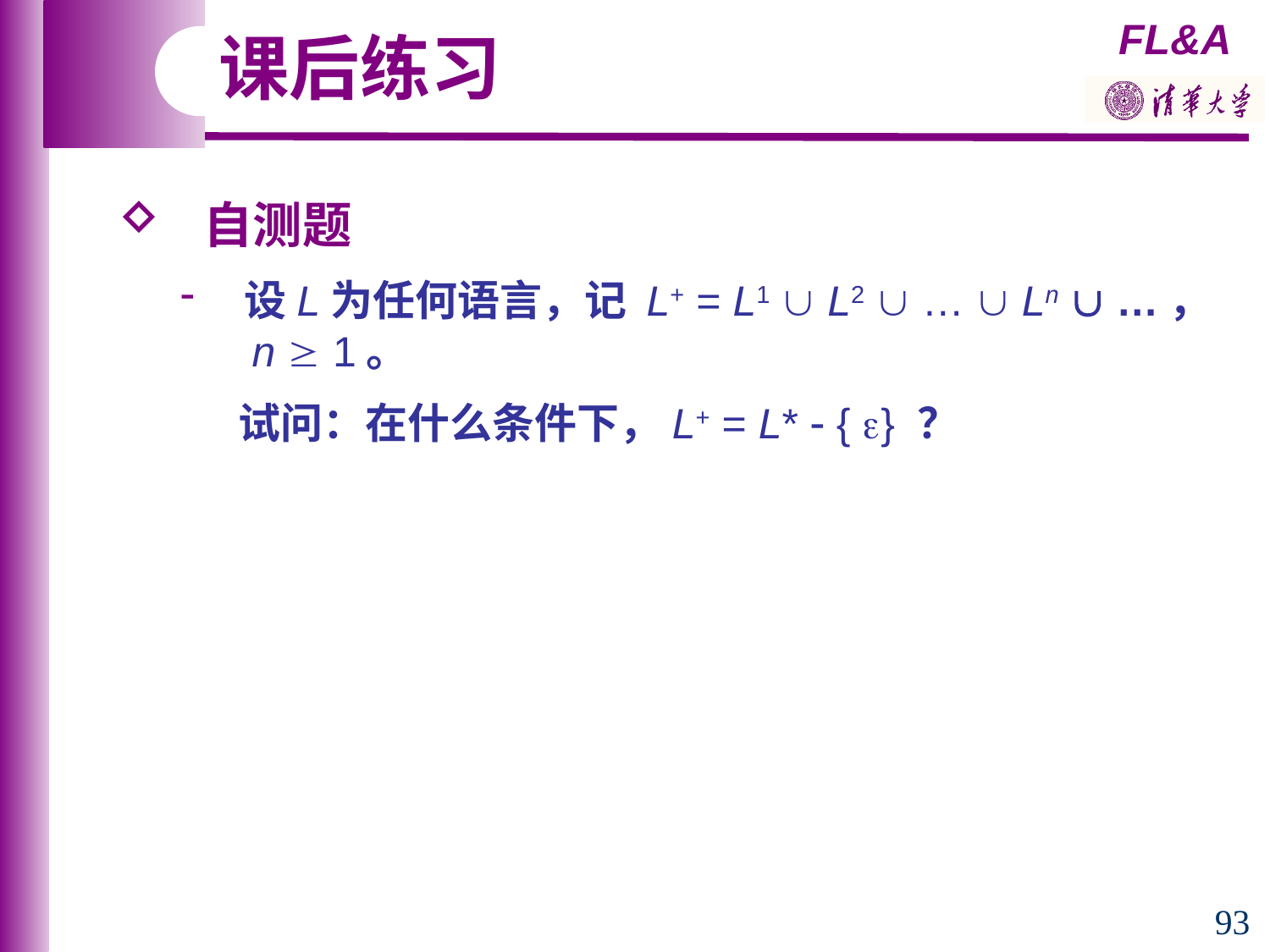

课后练习

 自测题

设L为任何语言，记 L+ = L1 ∪ L2 ∪ … ∪ Ln ∪ …，
      n ≥ 1。

     试问：在什么条件下，L+ = L* − { ε} ？
93